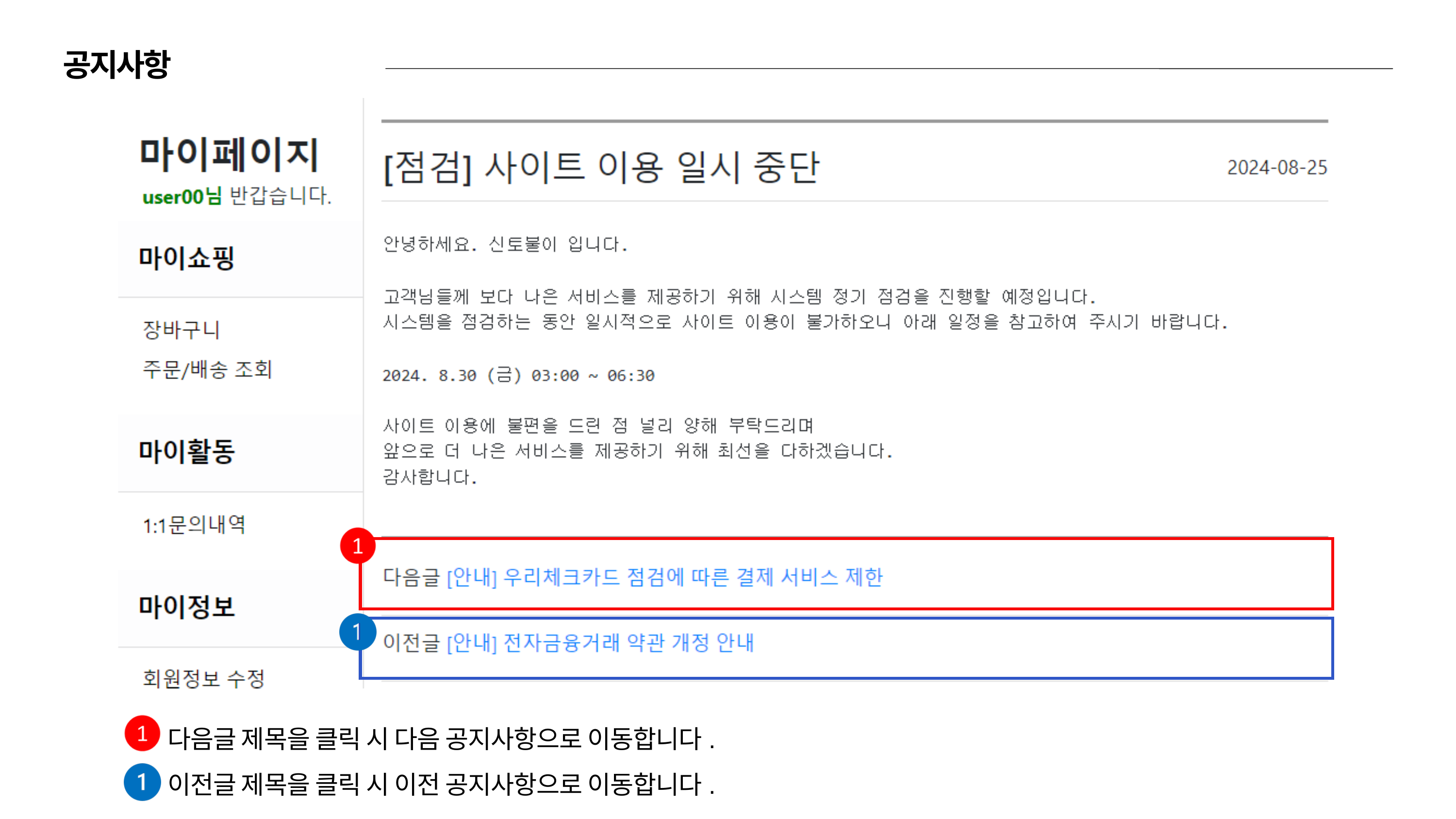

공지사항

다음글 제목을 클릭 시 다음 공지사항으로 이동합니다.

이전글 제목을 클릭 시 이전 공지사항으로 이동합니다.